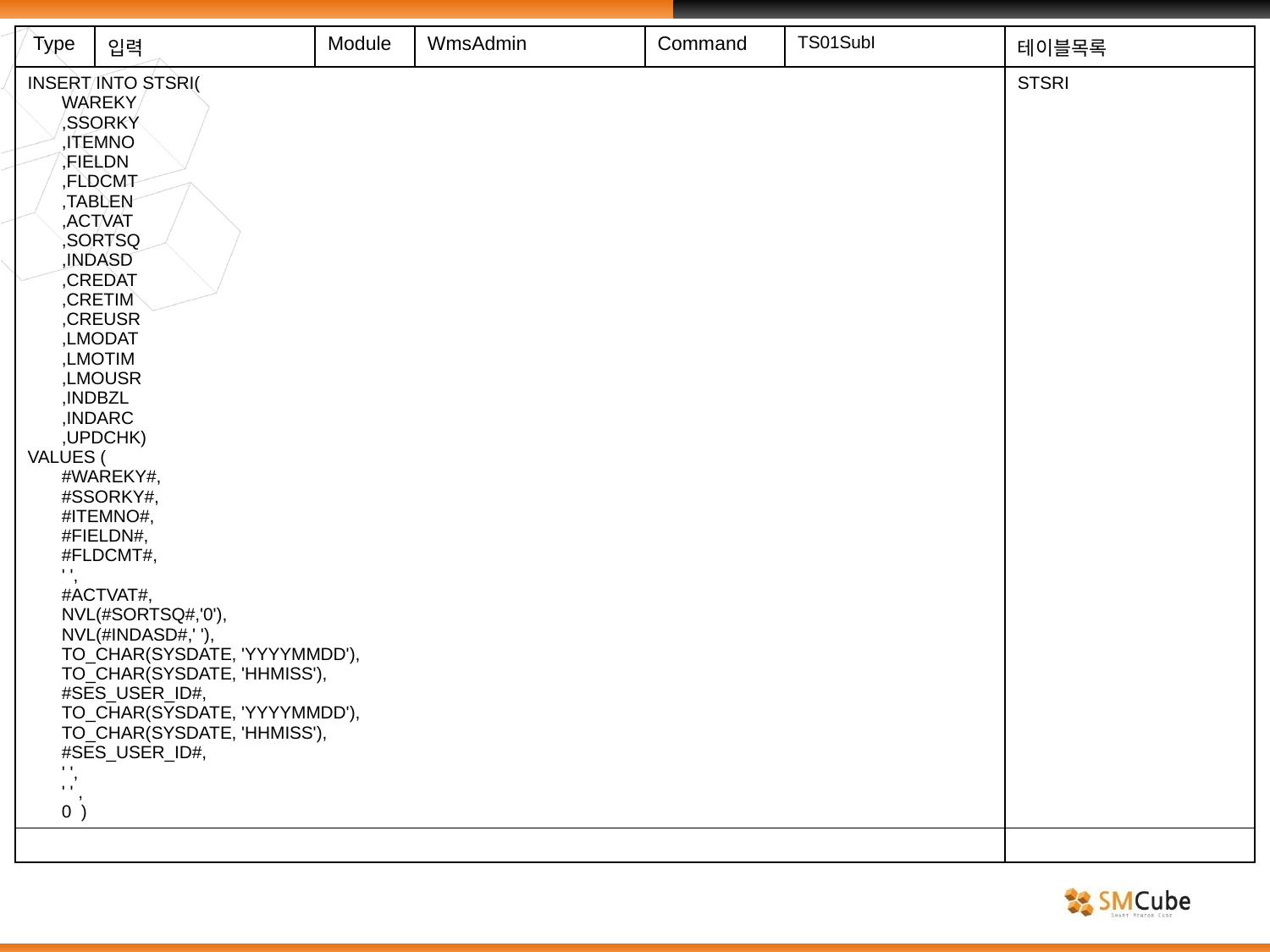

| Type | 입력 | Module | WmsAdmin | Command | TS01SubI | 테이블목록 |
| --- | --- | --- | --- | --- | --- | --- |
| INSERT INTO STSRI( WAREKY ,SSORKY ,ITEMNO ,FIELDN ,FLDCMT ,TABLEN ,ACTVAT ,SORTSQ ,INDASD ,CREDAT ,CRETIM ,CREUSR ,LMODAT ,LMOTIM ,LMOUSR ,INDBZL ,INDARC ,UPDCHK) VALUES ( #WAREKY#, #SSORKY#, #ITEMNO#, #FIELDN#, #FLDCMT#, ' ', #ACTVAT#, NVL(#SORTSQ#,'0'), NVL(#INDASD#,' '), TO\_CHAR(SYSDATE, 'YYYYMMDD'), TO\_CHAR(SYSDATE, 'HHMISS'), #SES\_USER\_ID#, TO\_CHAR(SYSDATE, 'YYYYMMDD'), TO\_CHAR(SYSDATE, 'HHMISS'), #SES\_USER\_ID#, ' ', ' ' , 0 ) |  |  |  |  |  | STSRI |
|  |  |  |  |  |  |  |